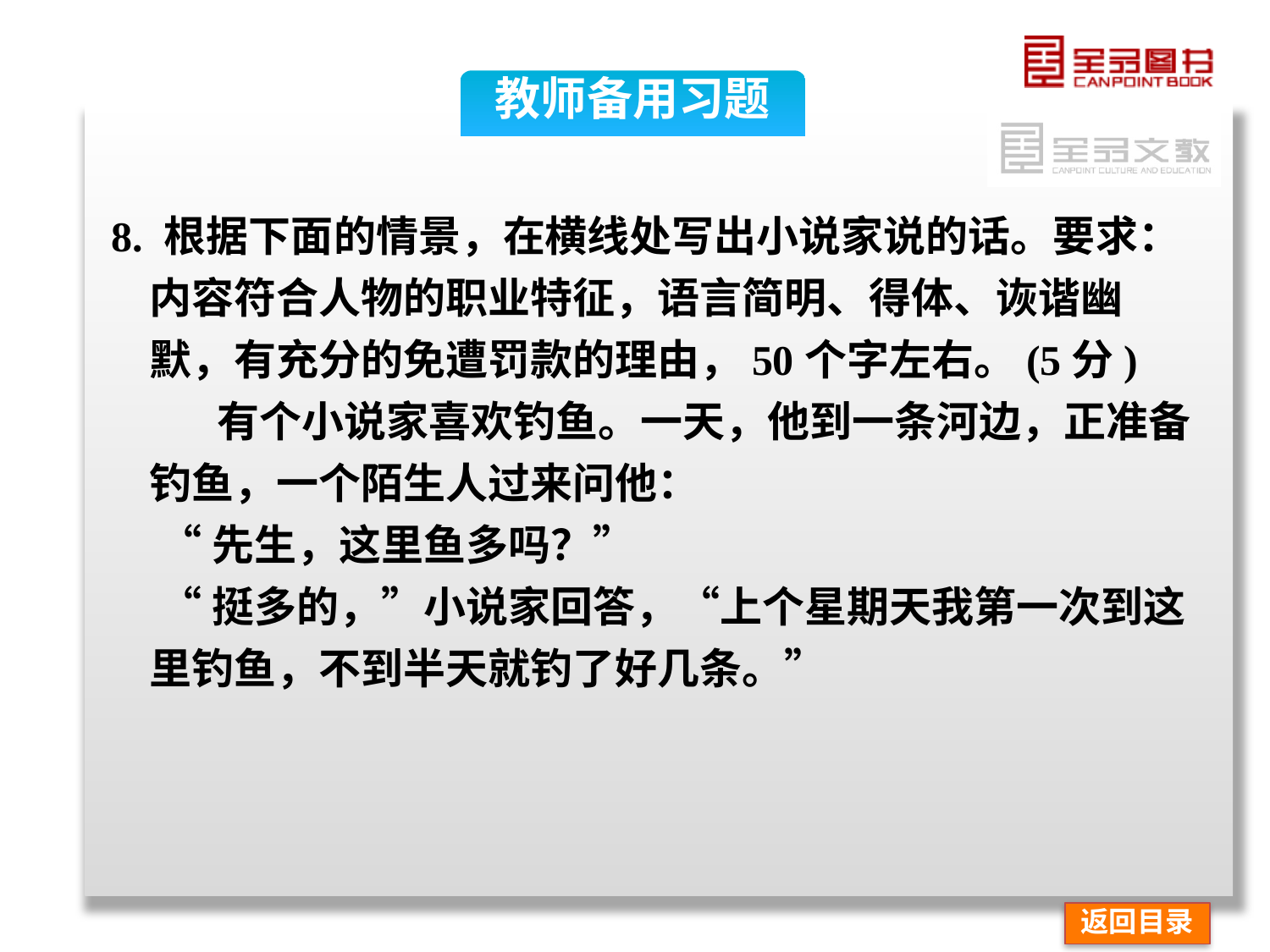

教师备用习题
8. 根据下面的情景，在横线处写出小说家说的话。要求：内容符合人物的职业特征，语言简明、得体、诙谐幽默，有充分的免遭罚款的理由，50个字左右。(5分)
          有个小说家喜欢钓鱼。一天，他到一条河边，正准备钓鱼，一个陌生人过来问他：
     “先生，这里鱼多吗？”
     “挺多的，”小说家回答，“上个星期天我第一次到这里钓鱼，不到半天就钓了好几条。”

返回目录